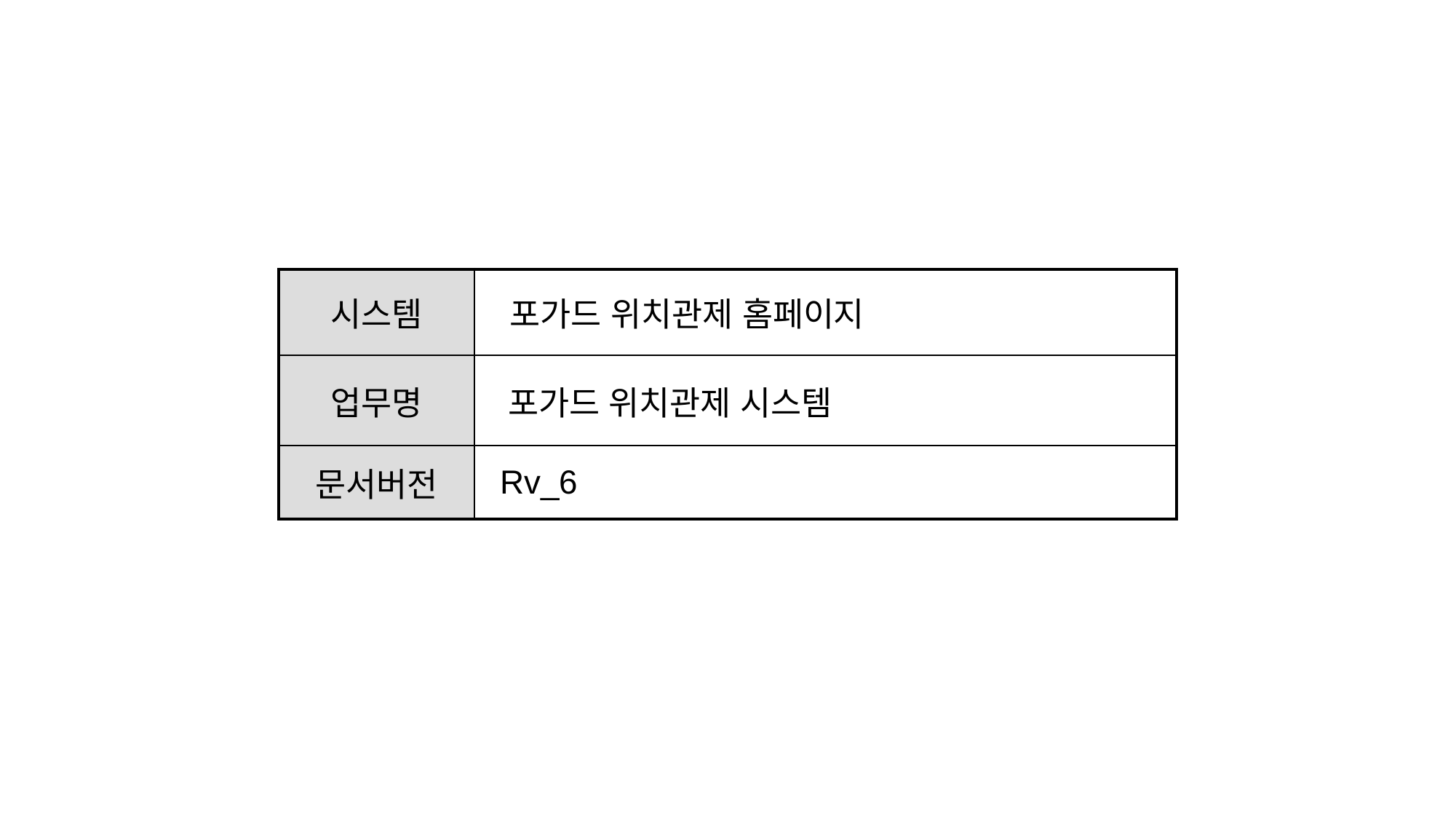

| 시스템 | 포가드 위치관제 홈페이지 |
| --- | --- |
| 업무명 | 포가드 위치관제 시스템 |
| 문서버전 | Rv\_6 |